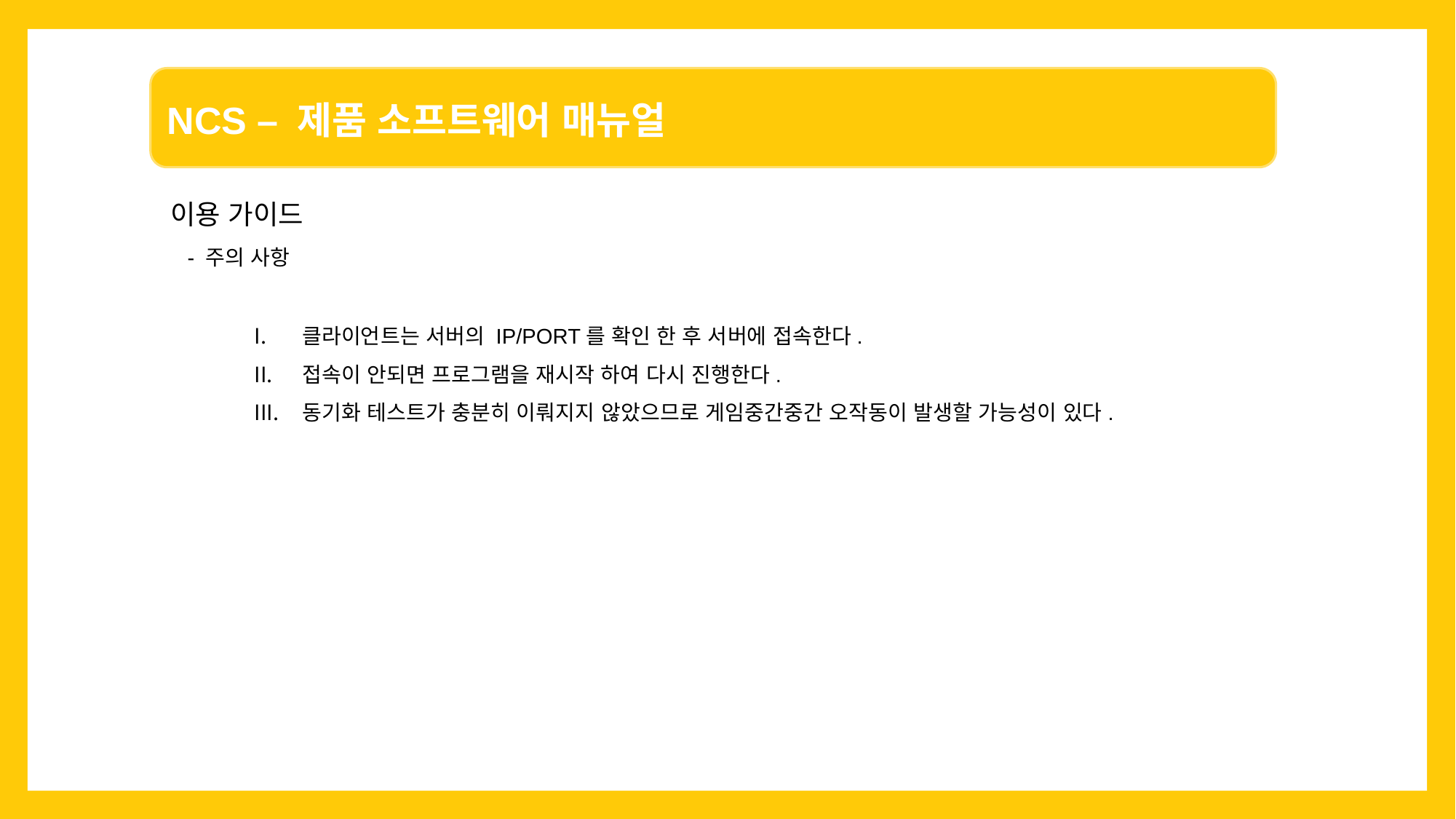

NCS – 제품 소프트웨어 매뉴얼
이용 가이드
- 주의 사항
클라이언트는 서버의 IP/PORT를 확인 한 후 서버에 접속한다.
접속이 안되면 프로그램을 재시작 하여 다시 진행한다.
동기화 테스트가 충분히 이뤄지지 않았으므로 게임중간중간 오작동이 발생할 가능성이 있다.